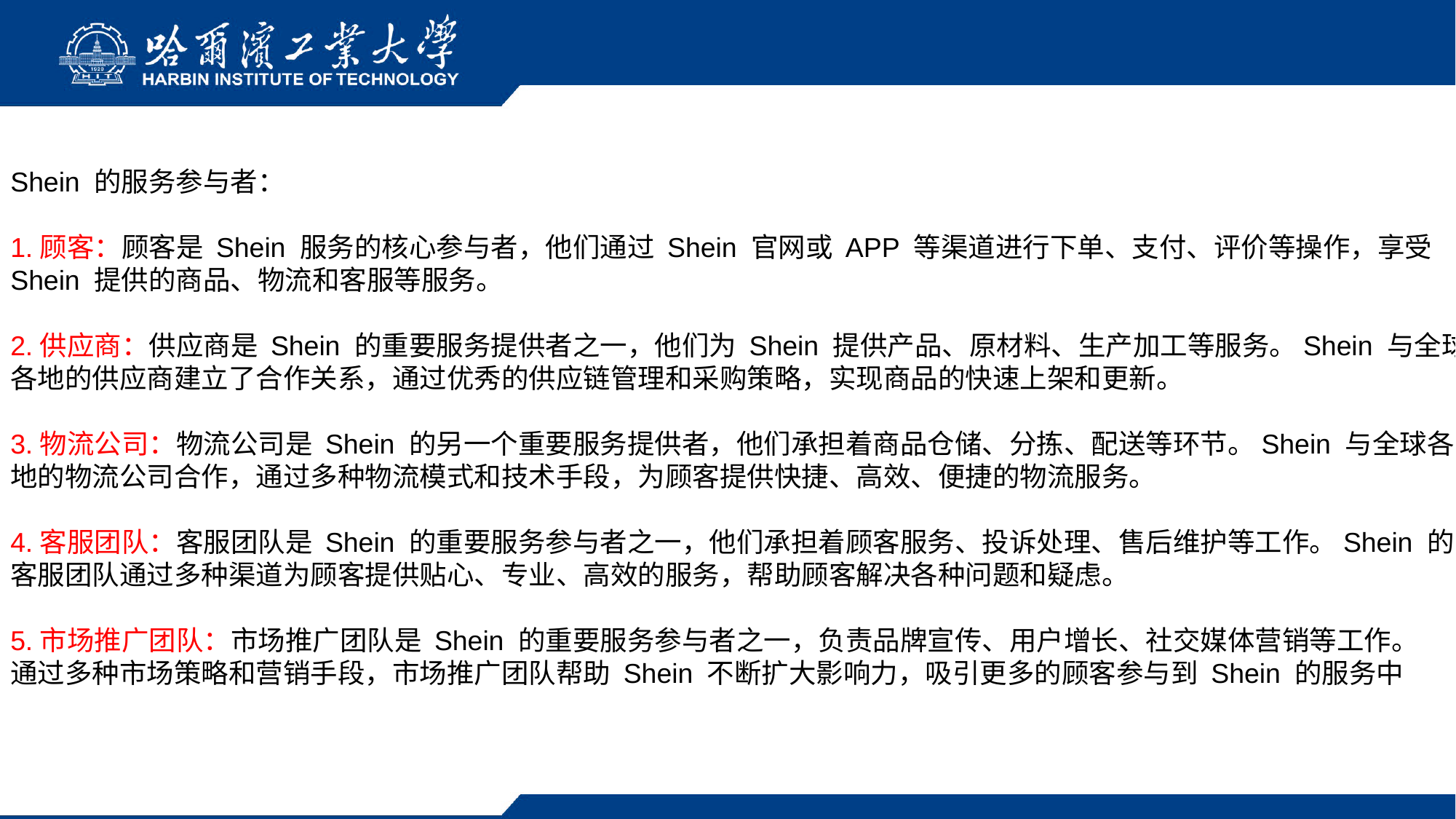

Shein 的服务参与者：

1.顾客：顾客是 Shein 服务的核心参与者，他们通过 Shein 官网或 APP 等渠道进行下单、支付、评价等操作，享受
Shein 提供的商品、物流和客服等服务。

2.供应商：供应商是 Shein 的重要服务提供者之一，他们为 Shein 提供产品、原材料、生产加工等服务。Shein 与全球
各地的供应商建立了合作关系，通过优秀的供应链管理和采购策略，实现商品的快速上架和更新。

3.物流公司：物流公司是 Shein 的另一个重要服务提供者，他们承担着商品仓储、分拣、配送等环节。Shein 与全球各
地的物流公司合作，通过多种物流模式和技术手段，为顾客提供快捷、高效、便捷的物流服务。

4.客服团队：客服团队是 Shein 的重要服务参与者之一，他们承担着顾客服务、投诉处理、售后维护等工作。Shein 的
客服团队通过多种渠道为顾客提供贴心、专业、高效的服务，帮助顾客解决各种问题和疑虑。

5.市场推广团队：市场推广团队是 Shein 的重要服务参与者之一，负责品牌宣传、用户增长、社交媒体营销等工作。
通过多种市场策略和营销手段，市场推广团队帮助 Shein 不断扩大影响力，吸引更多的顾客参与到 Shein 的服务中